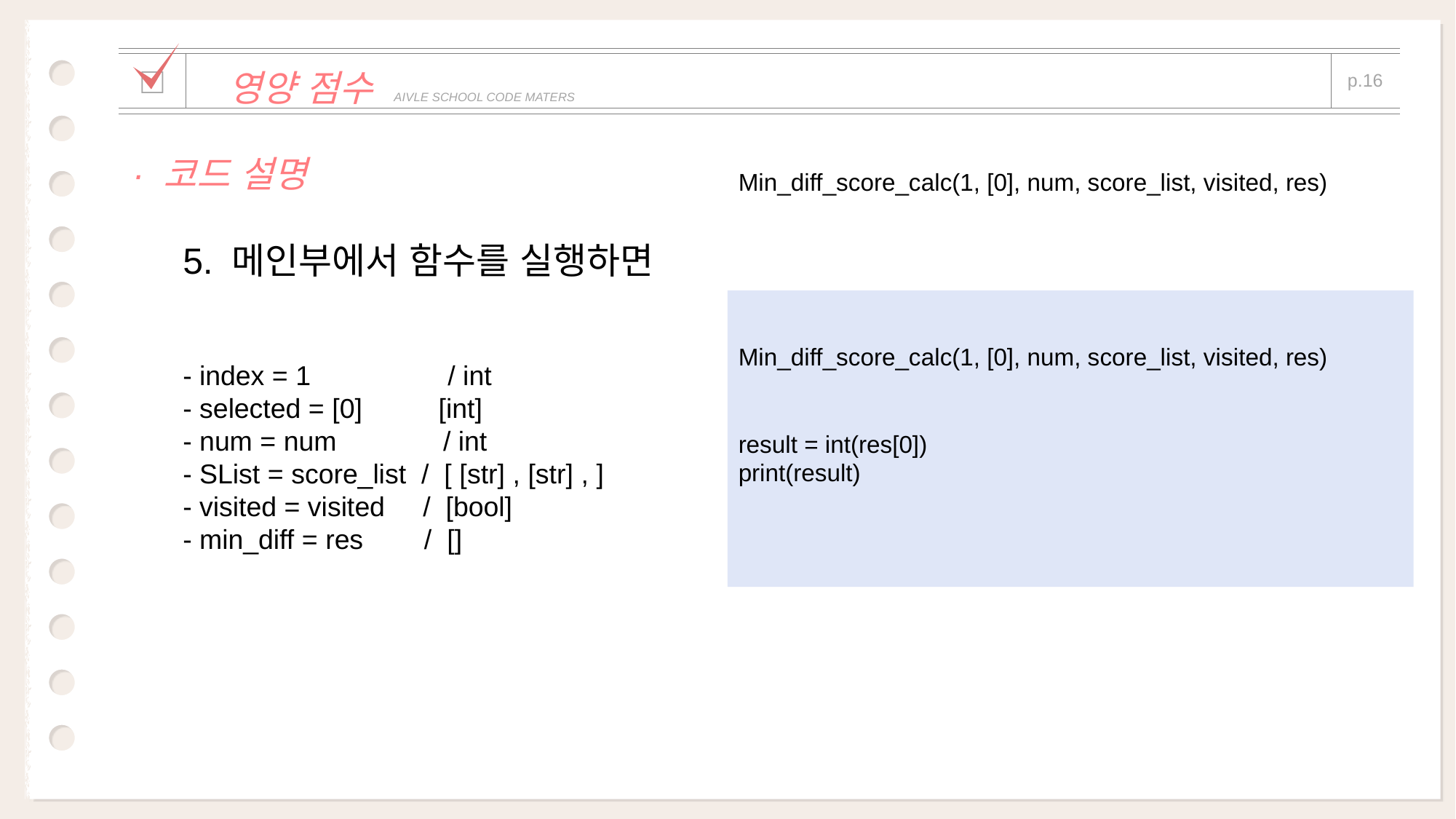

|  |  |  |
| --- | --- | --- |
| □ | 영양 점수 AIVLE SCHOOL CODE MATERS | p.16 |
|  |  |  |
· 코드 설명
Min_diff_score_calc(1, [0], num, score_list, visited, res)
5. 메인부에서 함수를 실행하면

- index = 1                  / int
- selected = [0]          [int]
- num = num              / int
- SList = score_list  /  [ [str] , [str] , ]
- visited = visited     /  [bool]
- min_diff = res        /  []

Min_diff_score_calc(1, [0], num, score_list, visited, res)

result = int(res[0])
print(result)